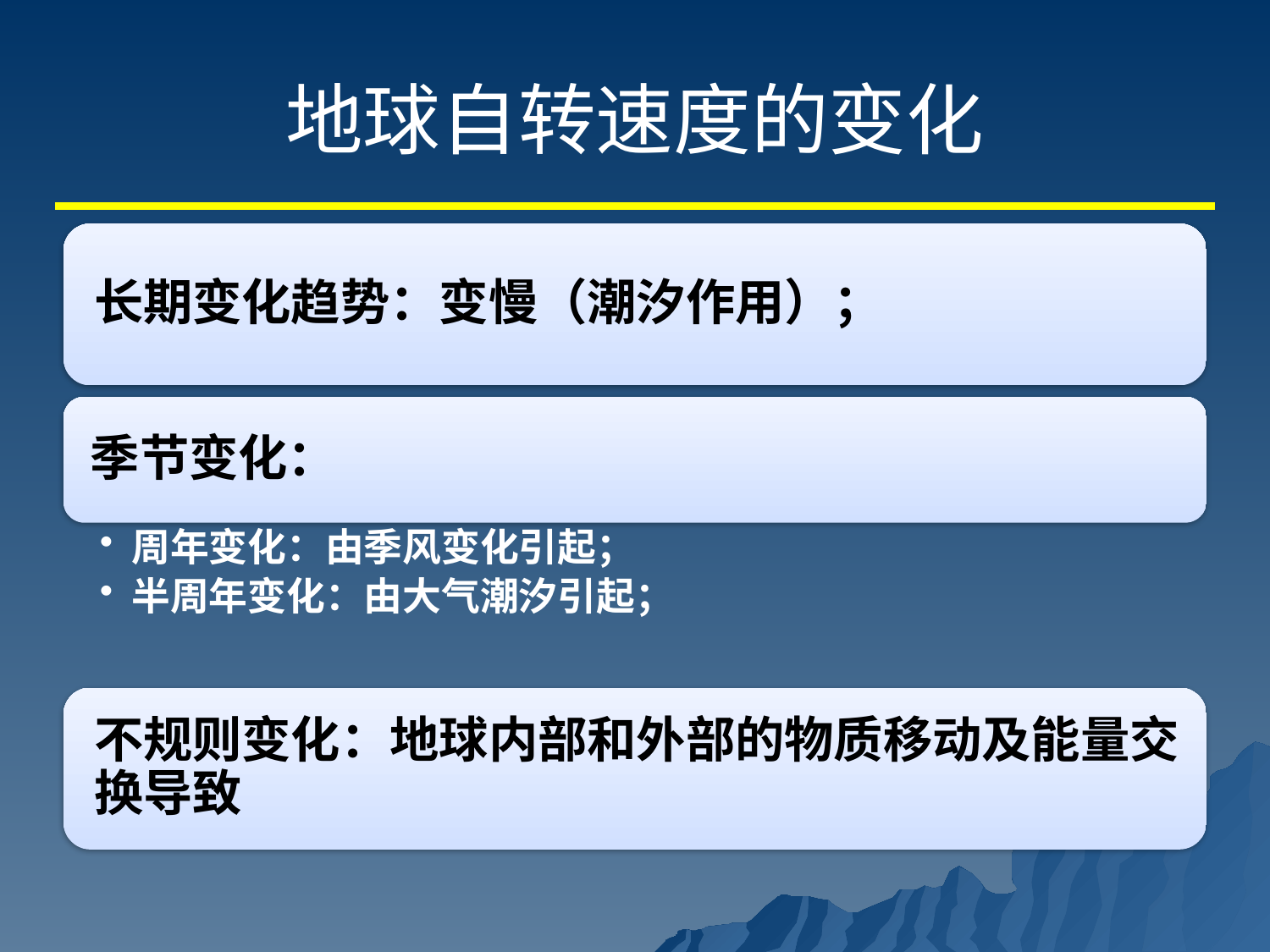

# 地球自转速度的变化
长期变化趋势：变慢（潮汐作用）；
季节变化：
周年变化：由季风变化引起；
半周年变化：由大气潮汐引起；

不规则变化：地球内部和外部的物质移动及能量交换导致